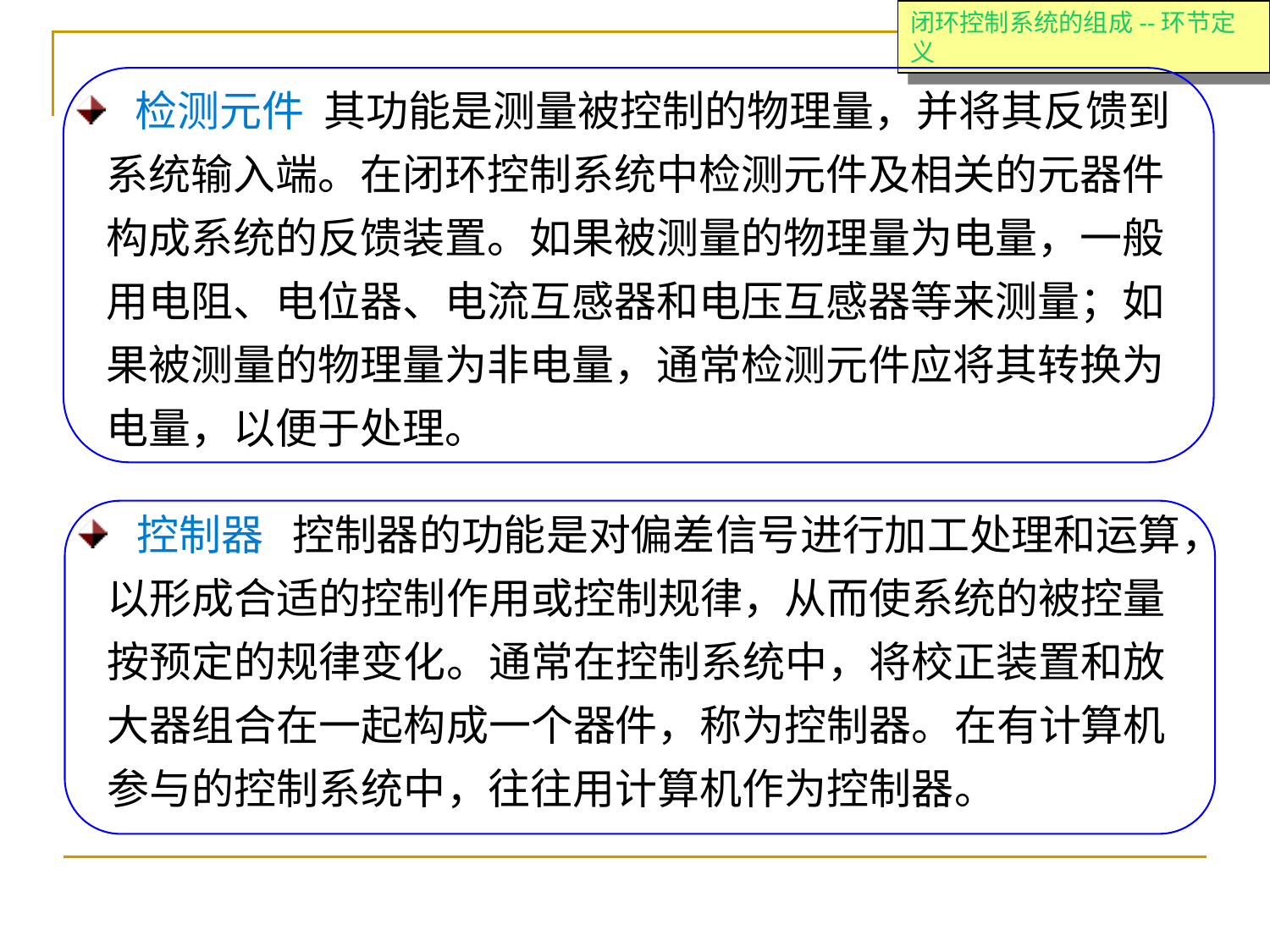

闭环控制系统的组成--环节定义
  检测元件  其功能是测量被控制的物理量，并将其反馈到系统输入端。在闭环控制系统中检测元件及相关的元器件构成系统的反馈装置。如果被测量的物理量为电量，一般用电阻、电位器、电流互感器和电压互感器等来测量；如果被测量的物理量为非电量，通常检测元件应将其转换为电量，以便于处理。

  控制器   控制器的功能是对偏差信号进行加工处理和运算，以形成合适的控制作用或控制规律，从而使系统的被控量按预定的规律变化。通常在控制系统中，将校正装置和放大器组合在一起构成一个器件，称为控制器。在有计算机参与的控制系统中，往往用计算机作为控制器。

28